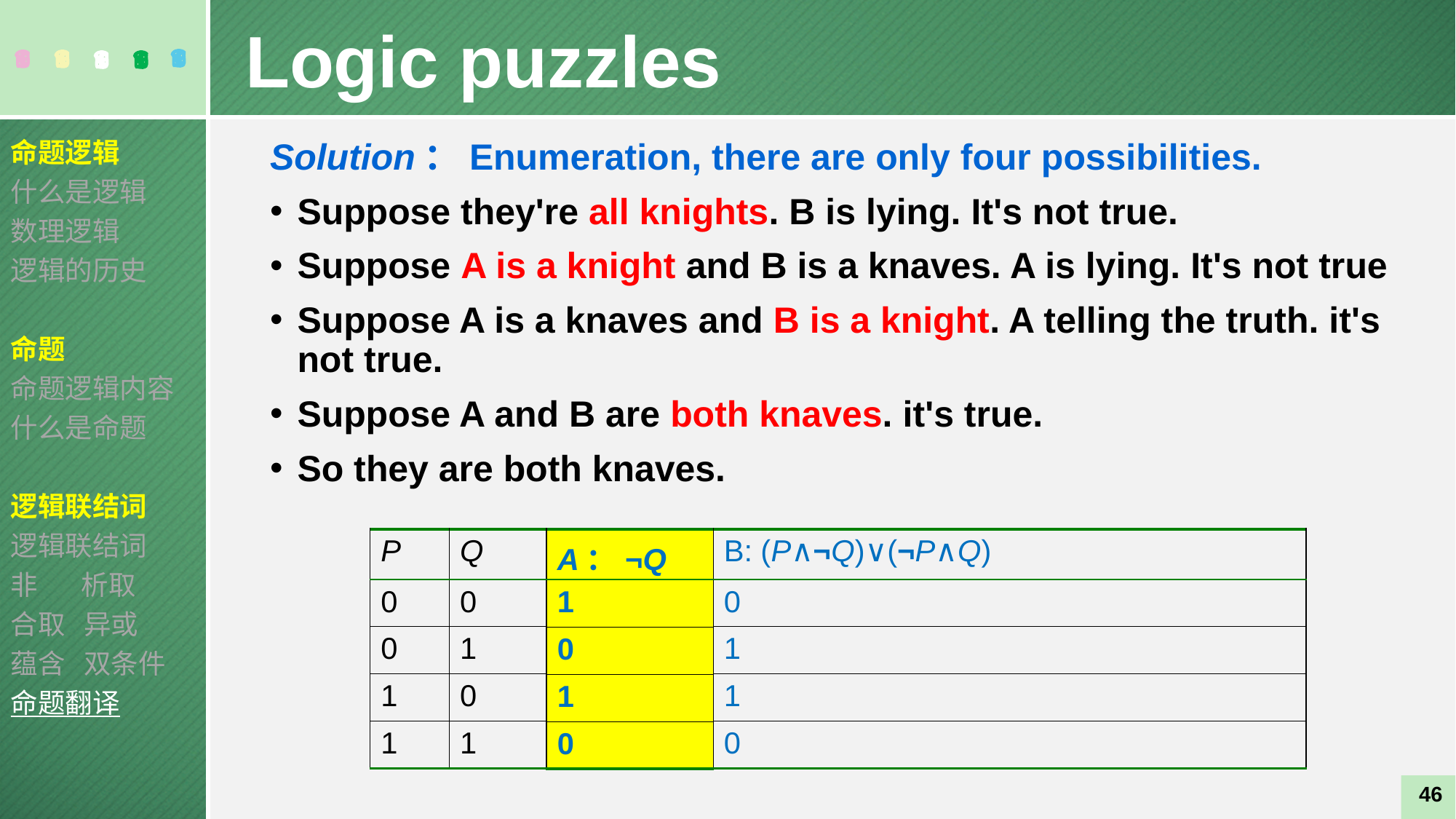

Logic puzzles

命题逻辑
什么是逻辑
数理逻辑
逻辑的历史

命题
命题逻辑内容
什么是命题

逻辑联结词
逻辑联结词
非       析取
合取   异或
蕴含   双条件
命题翻译
Solution：Enumeration, there are only four possibilities.
Suppose they're all knights. B is lying. It's not true.
Suppose A is a knight and B is a knaves. A is lying. It's not true
Suppose A is a knaves and B is a knight. A telling the truth. it's not true.
Suppose A and B are both knaves. it's true.
So they are both knaves.

| P | Q | A：Q | B: (P∧¬Q)∨(¬P∧Q) |
| --- | --- | --- | --- |
| 0 | 0 | 0 | 0 |
| 0 | 1 | 1 | 1 |
| 1 | 0 | 0 | 1 |
| 1 | 1 | 1 | 0 |
| A：¬Q |
| --- |
| 1 |
| 0 |
| 1 |
| 0 |
46